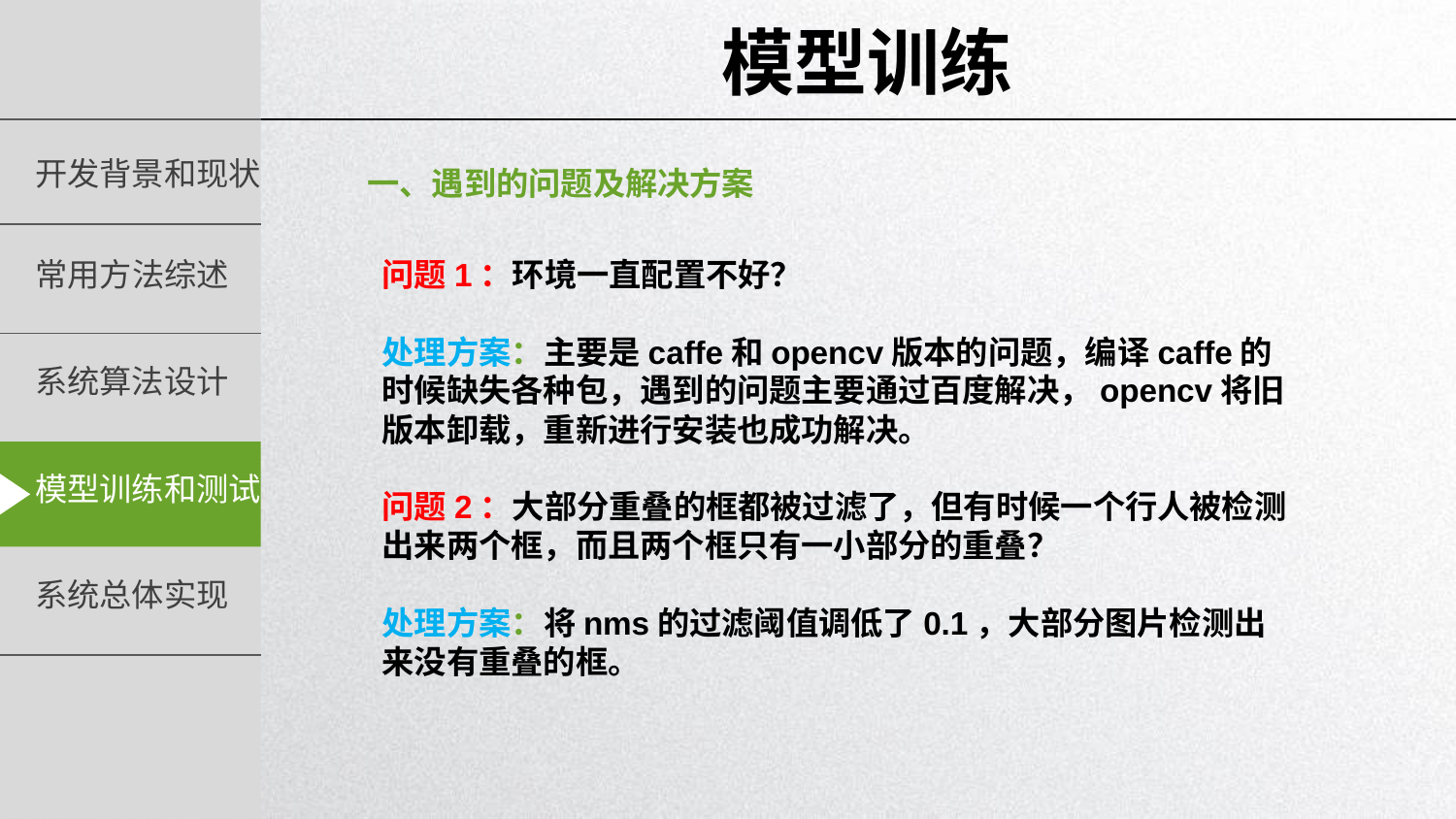

模型训练
一、遇到的问题及解决方案
问题1：环境一直配置不好？

处理方案：主要是caffe和opencv版本的问题，编译caffe的时候缺失各种包，遇到的问题主要通过百度解决，opencv将旧版本卸载，重新进行安装也成功解决。
问题2：大部分重叠的框都被过滤了，但有时候一个行人被检测出来两个框，而且两个框只有一小部分的重叠？

处理方案：将nms的过滤阈值调低了0.1，大部分图片检测出来没有重叠的框。
延时符